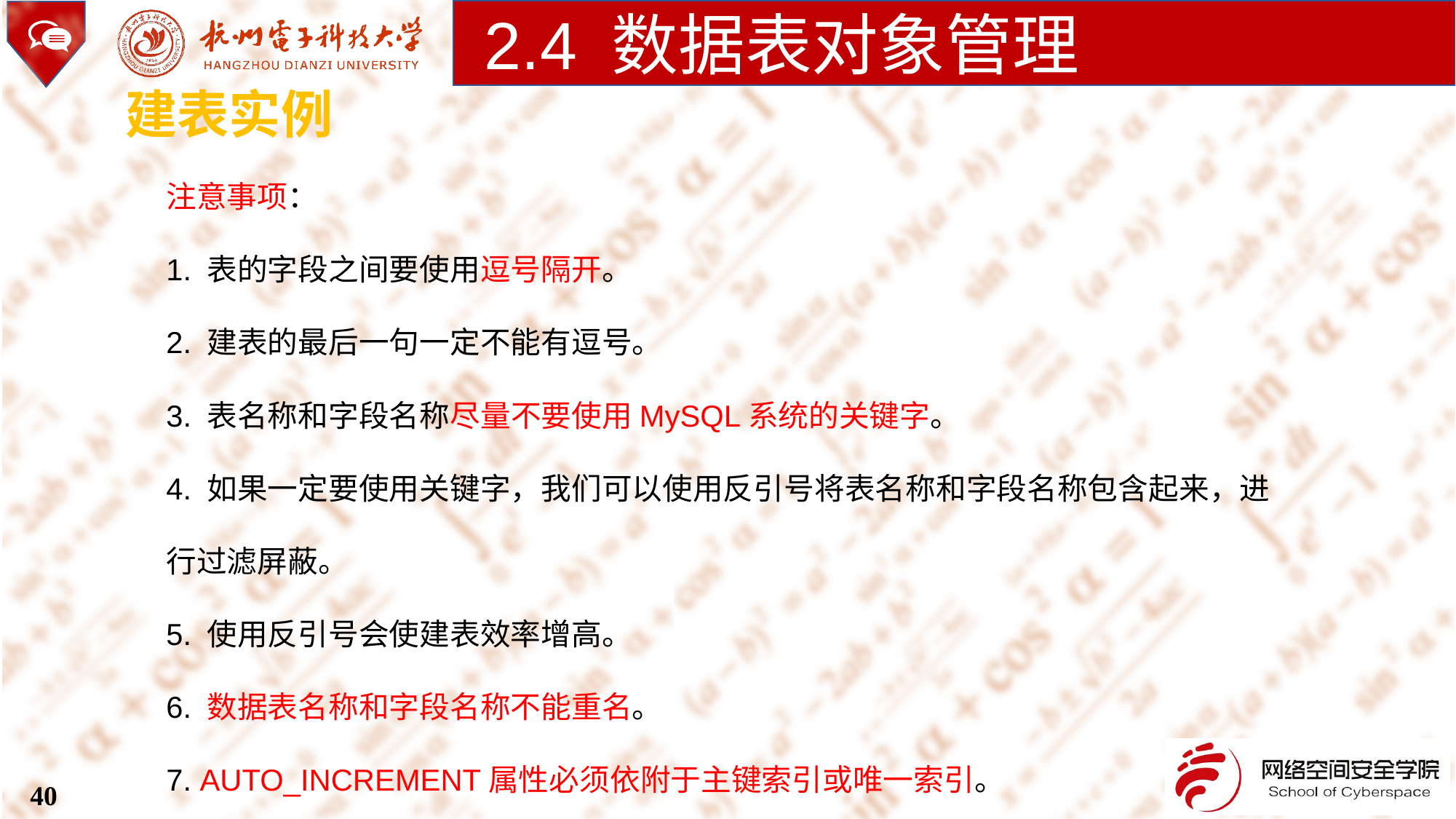

2.4 数据表对象管理
建表实例
注意事项：
1. 表的字段之间要使用逗号隔开。
2. 建表的最后一句一定不能有逗号。
3. 表名称和字段名称尽量不要使用MySQL系统的关键字。
4. 如果一定要使用关键字，我们可以使用反引号将表名称和字段名称包含起来，进行过滤屏蔽。
5. 使用反引号会使建表效率增高。
6. 数据表名称和字段名称不能重名。
7. AUTO_INCREMENT属性必须依附于主键索引或唯一索引。
40